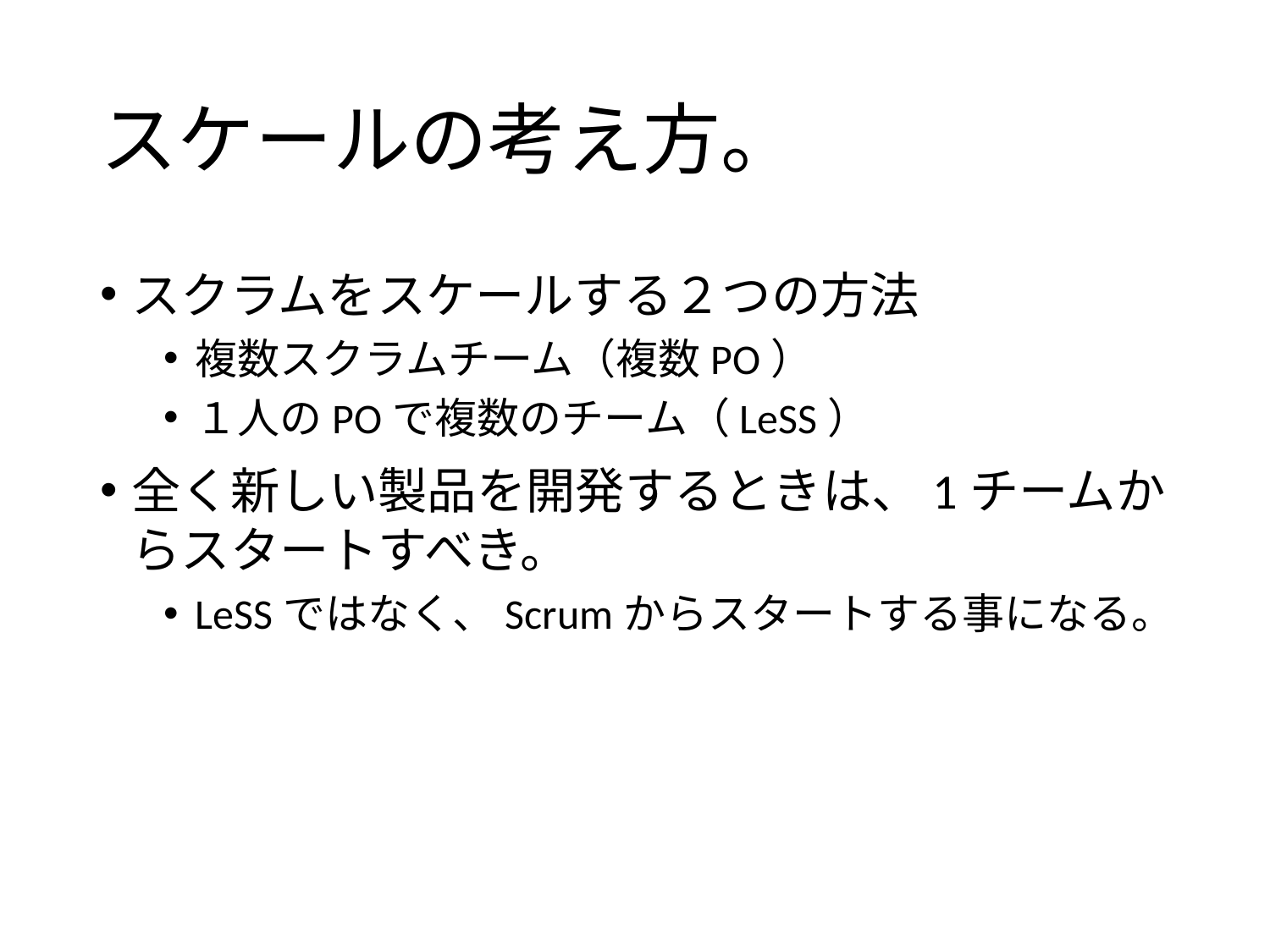

# スケールの考え方。
スクラムをスケールする２つの方法
複数スクラムチーム（複数PO）
１人のPOで複数のチーム（LeSS）
全く新しい製品を開発するときは、1チームからスタートすべき。
LeSSではなく、Scrumからスタートする事になる。